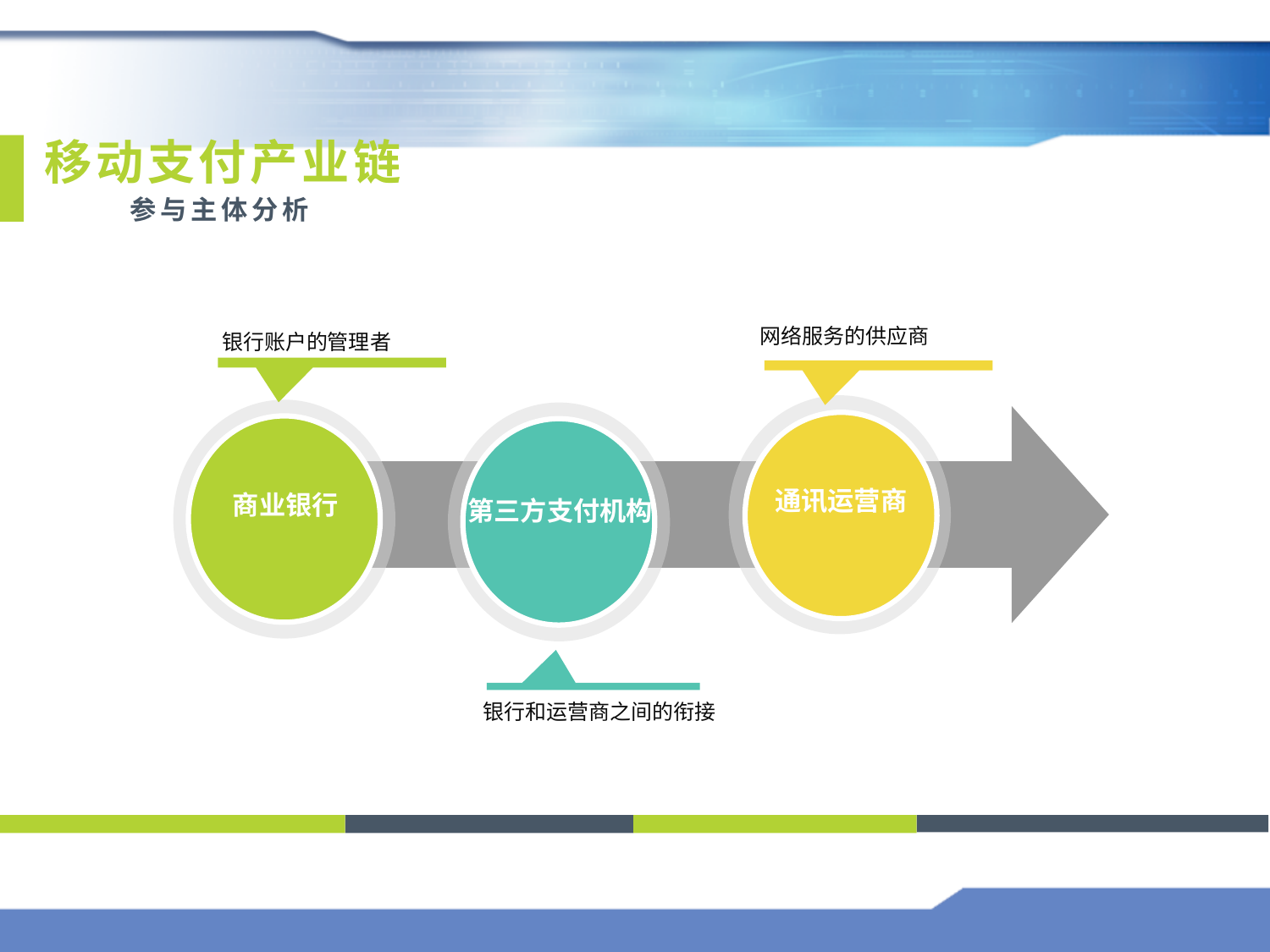

移动支付产业链

参与主体分析

网络服务的供应商
银行账户的管理者

通讯运营商

商业银行

第三方支付机构

银行和运营商之间的衔接